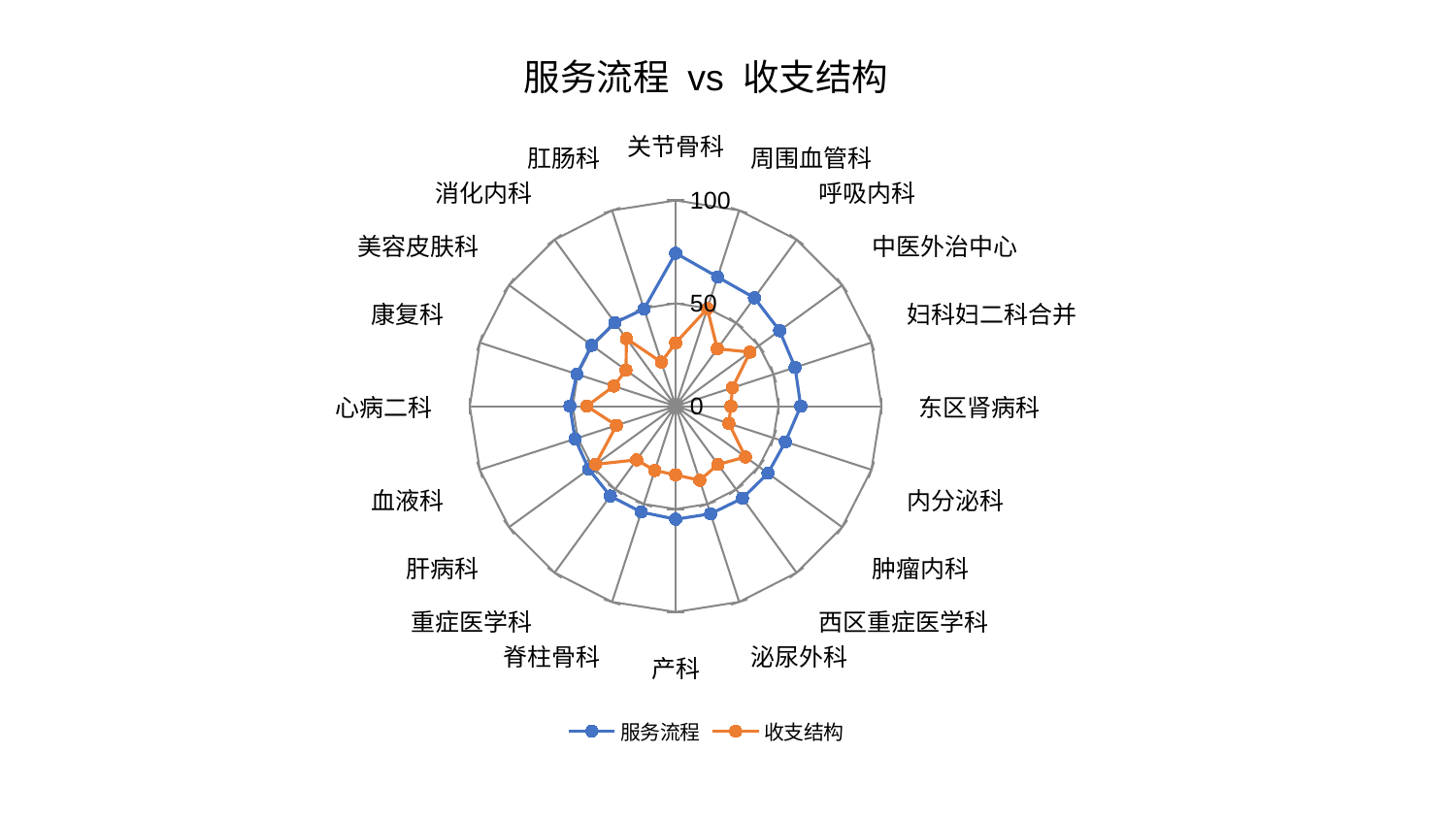

### Chart: 服务流程 vs 收支结构

| Category | 服务流程 | 收支结构 |
|---|---|---|
| 关节骨科 | 74.36460579821954 | 30.771292016358903 |
| 周围血管科 | 66.01436668183749 | 49.8436470065473 |
| 呼吸内科 | 65.10446956818146 | 34.512433612608284 |
| 中医外治中心 | 62.44784996293849 | 44.70570360209364 |
| 妇科妇二科合并 | 61.00389768528724 | 29.04565393442128 |
| 东区肾病科 | 60.79506197970497 | 26.862256049172846 |
| 内分泌科 | 56.05707882271122 | 27.21710526342824 |
| 肿瘤内科 | 55.46310507726069 | 41.98030429329392 |
| 西区重症医学科 | 55.28577247042181 | 35.04002566586095 |
| 泌尿外科 | 54.98115072430567 | 37.87724265232299 |
| 产科 | 54.92996481344714 | 33.38212237940473 |
| 脊柱骨科 | 54.07373015200177 | 32.83897982649315 |
| 重症医学科 | 53.98465911558552 | 32.262483910833716 |
| 肝病科 | 52.118013177190576 | 48.05111930988665 |
| 血液科 | 51.393148096951215 | 30.21920240011044 |
| 心病二科 | 51.34643208389235 | 43.14418569564589 |
| 康复科 | 50.456790969489695 | 31.5670572167517 |
| 美容皮肤科 | 50.399935474736466 | 29.81279419699407 |
| 消化内科 | 50.152404867706096 | 40.59479625916648 |
| 肛肠科 | 49.66738336935128 | 22.55869909999765 |
64